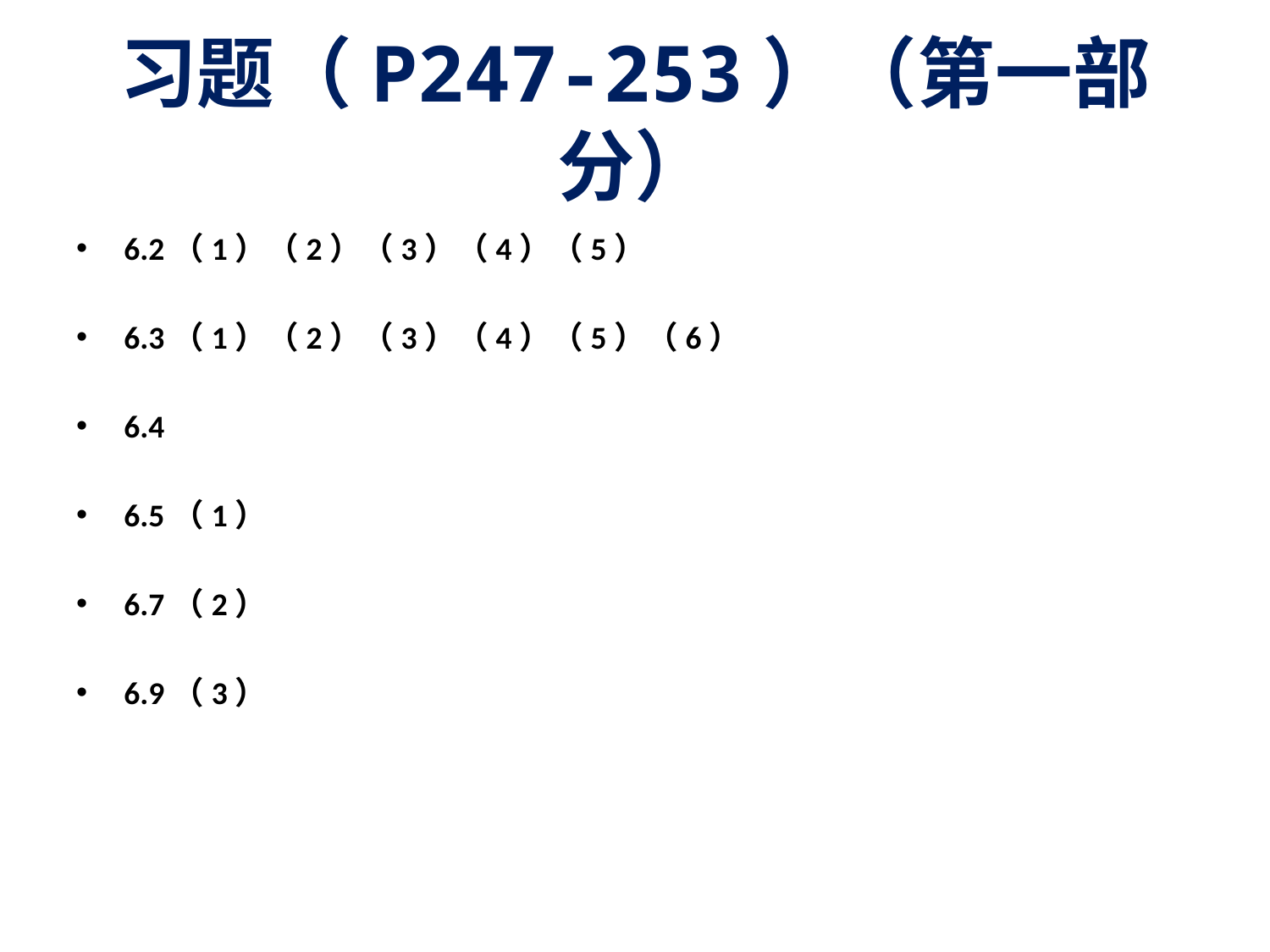

# 习题（P247-253）（第一部分）
6.2（1）（2）（3）（4）（5）

6.3（1）（2）（3）（4）（5）（6）

6.4

6.5（1）

6.7（2）

6.9（3）